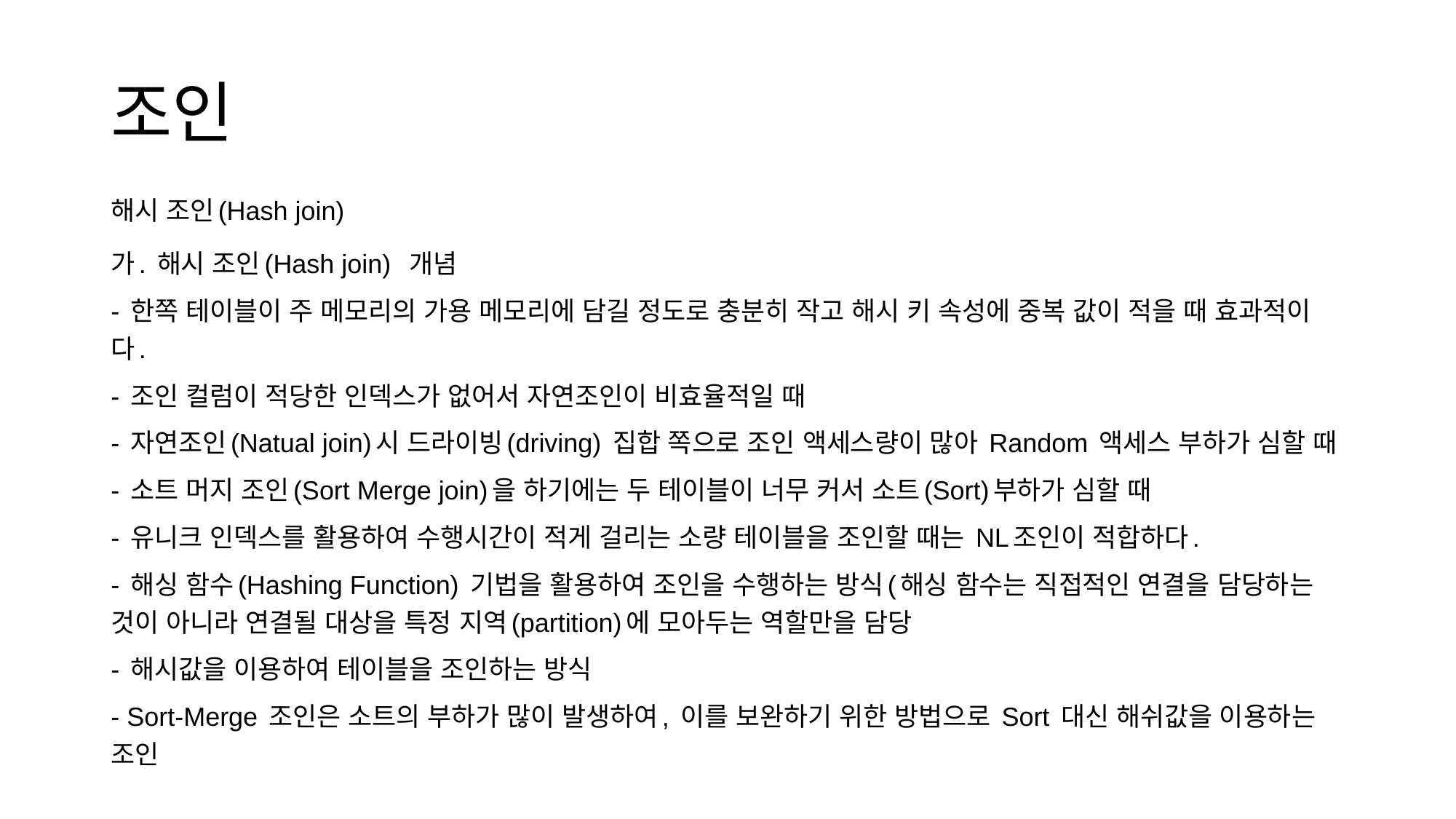

# 조인
해시 조인(Hash join)
가. 해시 조인(Hash join)  개념
- 한쪽 테이블이 주 메모리의 가용 메모리에 담길 정도로 충분히 작고 해시 키 속성에 중복 값이 적을 때 효과적이다.
- 조인 컬럼이 적당한 인덱스가 없어서 자연조인이 비효율적일 때
- 자연조인(Natual join)시 드라이빙(driving) 집합 쪽으로 조인 액세스량이 많아 Random 액세스 부하가 심할 때
- 소트 머지 조인(Sort Merge join)을 하기에는 두 테이블이 너무 커서 소트(Sort)부하가 심할 때
- 유니크 인덱스를 활용하여 수행시간이 적게 걸리는 소량 테이블을 조인할 때는 NL조인이 적합하다.
- 해싱 함수(Hashing Function) 기법을 활용하여 조인을 수행하는 방식(해싱 함수는 직접적인 연결을 담당하는 것이 아니라 연결될 대상을 특정 지역(partition)에 모아두는 역할만을 담당
- 해시값을 이용하여 테이블을 조인하는 방식
- Sort-Merge 조인은 소트의 부하가 많이 발생하여, 이를 보완하기 위한 방법으로 Sort 대신 해쉬값을 이용하는 조인